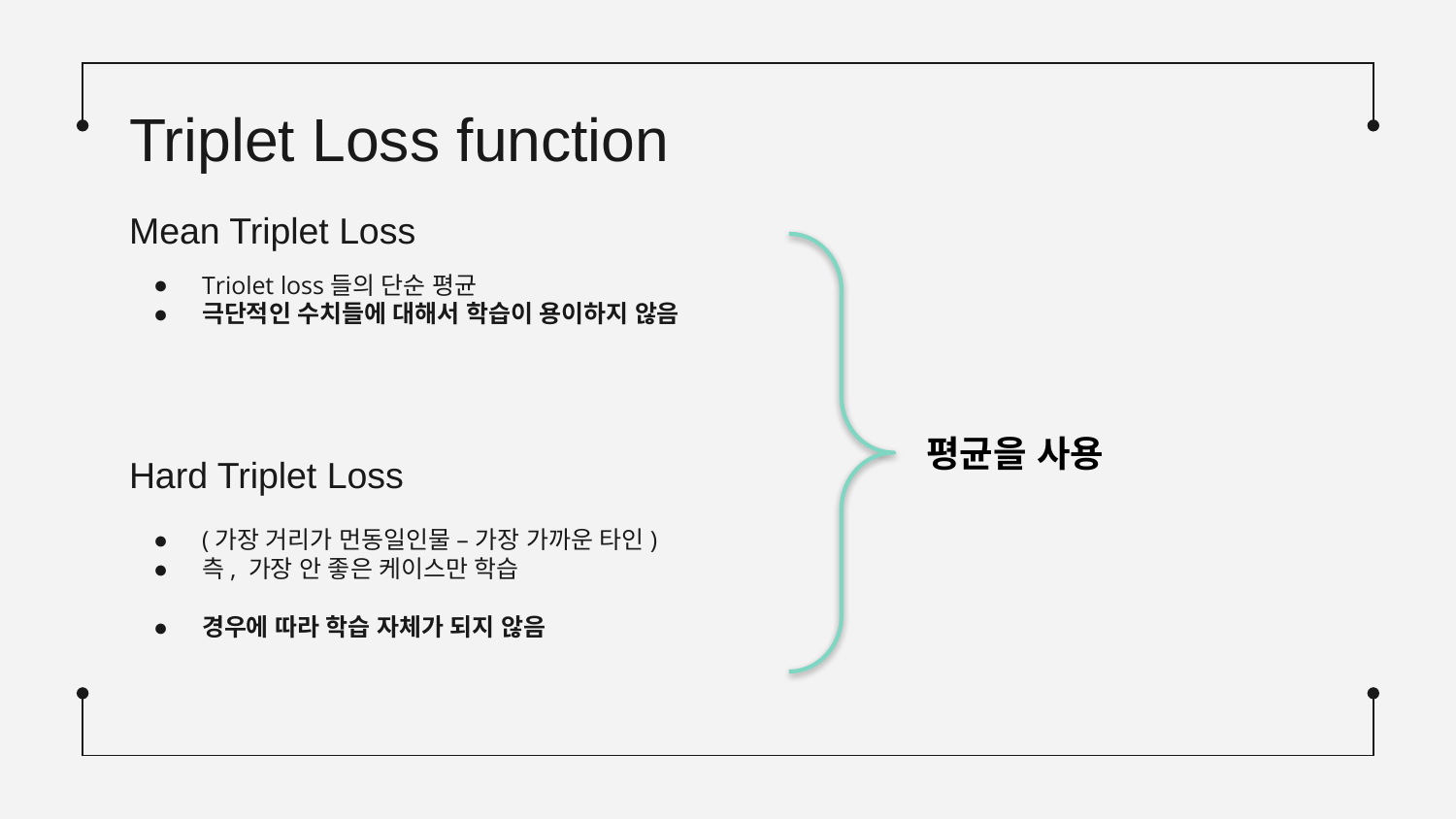

# Triplet Loss function
Mean Triplet Loss

Triolet loss들의 단순 평균
극단적인 수치들에 대해서 학습이 용이하지 않음
평균을 사용
Hard Triplet Loss
(가장 거리가 먼동일인물 – 가장 가까운 타인)
측, 가장 안 좋은 케이스만 학습

경우에 따라 학습 자체가 되지 않음